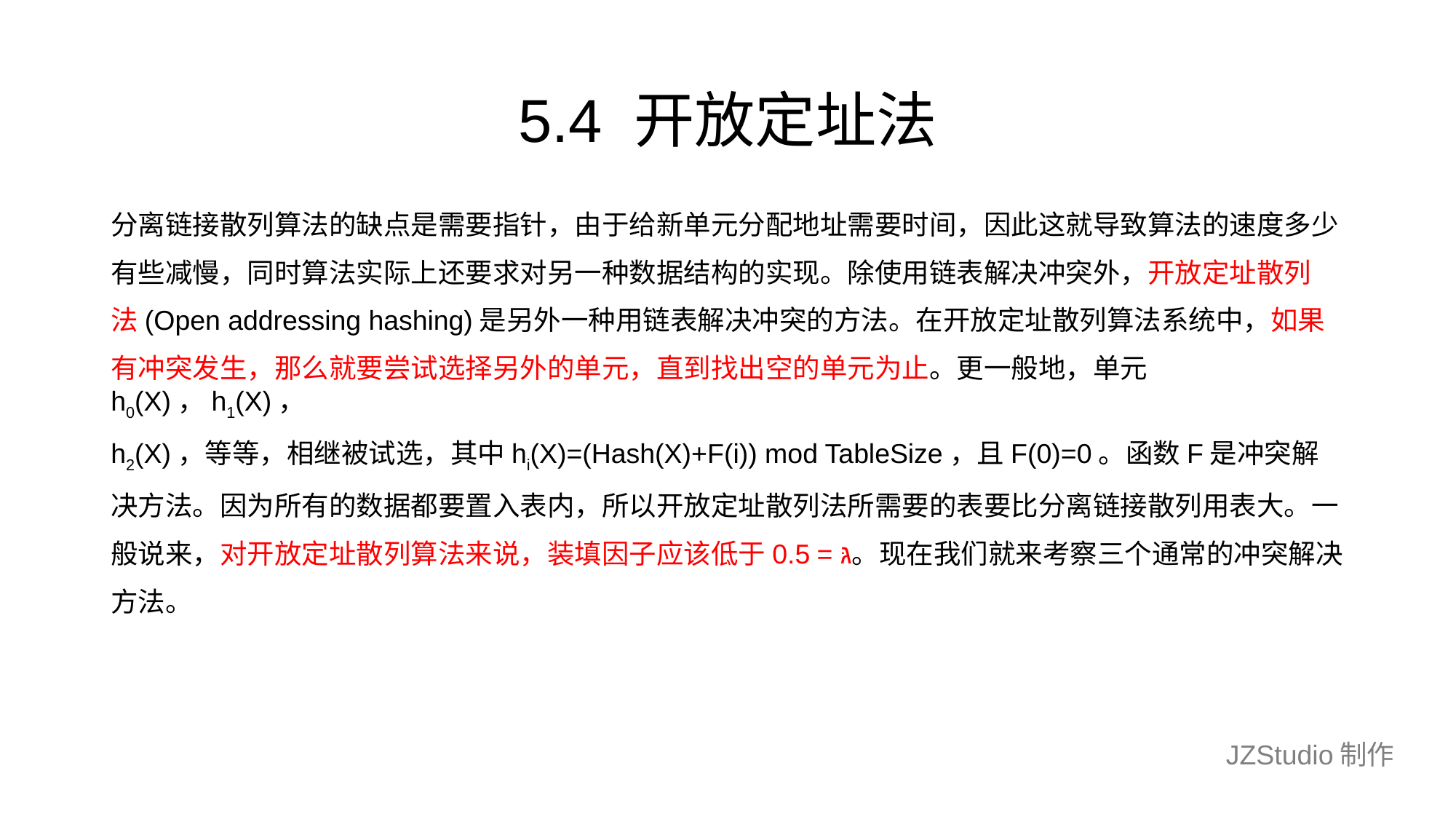

# 5.4 开放定址法
分离链接散列算法的缺点是需要指针，由于给新单元分配地址需要时间，因此这就导致算法的速度多少
有些减慢，同时算法实际上还要求对另一种数据结构的实现。除使用链表解决冲突外，开放定址散列
法(Open addressing hashing)是另外一种用链表解决冲突的方法。在开放定址散列算法系统中，如果
有冲突发生，那么就要尝试选择另外的单元，直到找出空的单元为止。更一般地，单元h0(X)，h1(X)，
h2(X)，等等，相继被试选，其中hi(X)=(Hash(X)+F(i)) mod TableSize，且F(0)=0。函数F是冲突解
决方法。因为所有的数据都要置入表内，所以开放定址散列法所需要的表要比分离链接散列用表大。一
般说来，对开放定址散列算法来说，装填因子应该低于גּ =0.5。现在我们就来考察三个通常的冲突解决
方法。